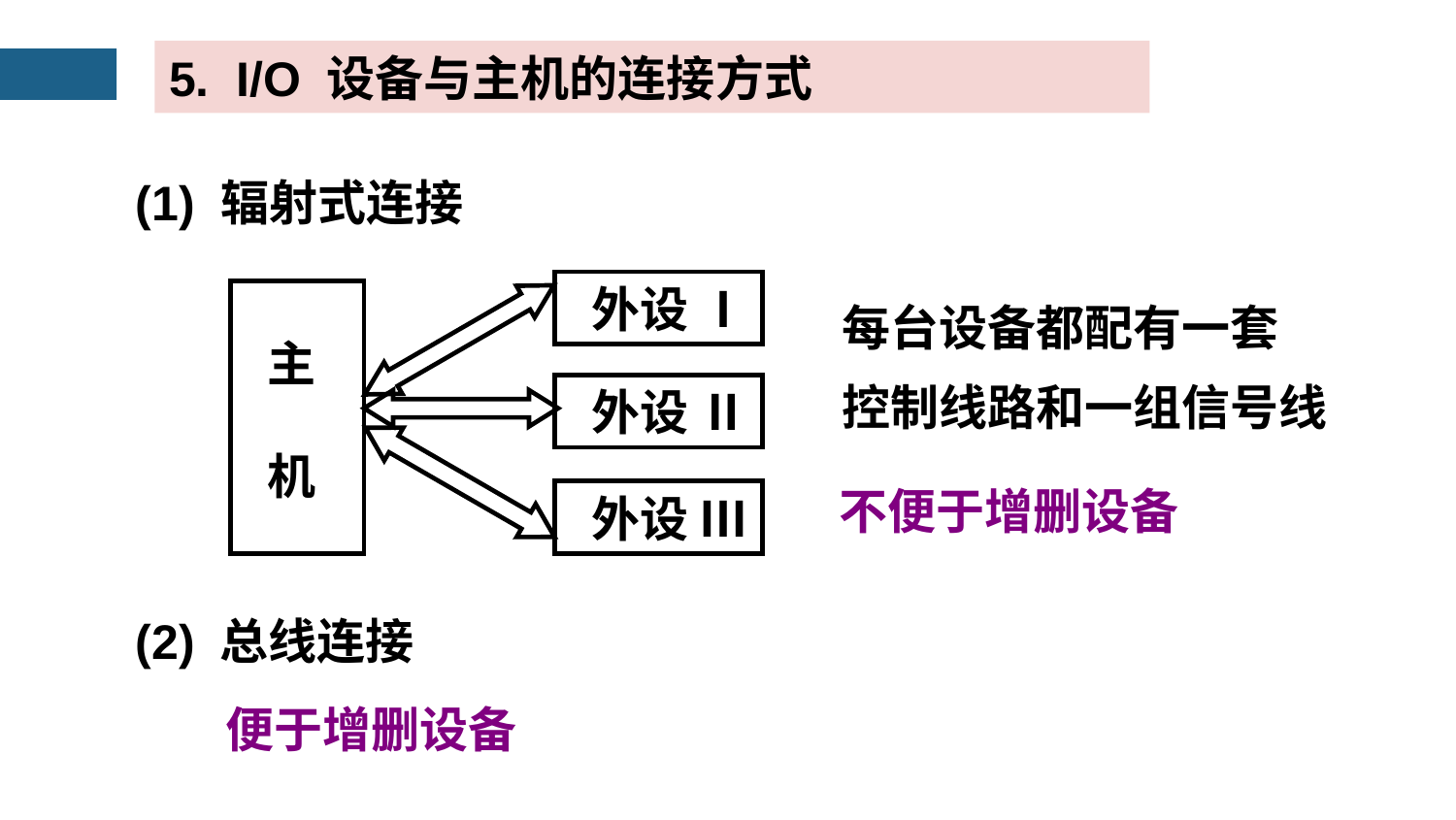

5.  I/O 设备与主机的连接方式
(1) 辐射式连接
 外设 Ⅰ

主
 外设 Ⅱ

机

 外设 Ⅲ
每台设备都配有一套
控制线路和一组信号线
不便于增删设备
(2) 总线连接
便于增删设备